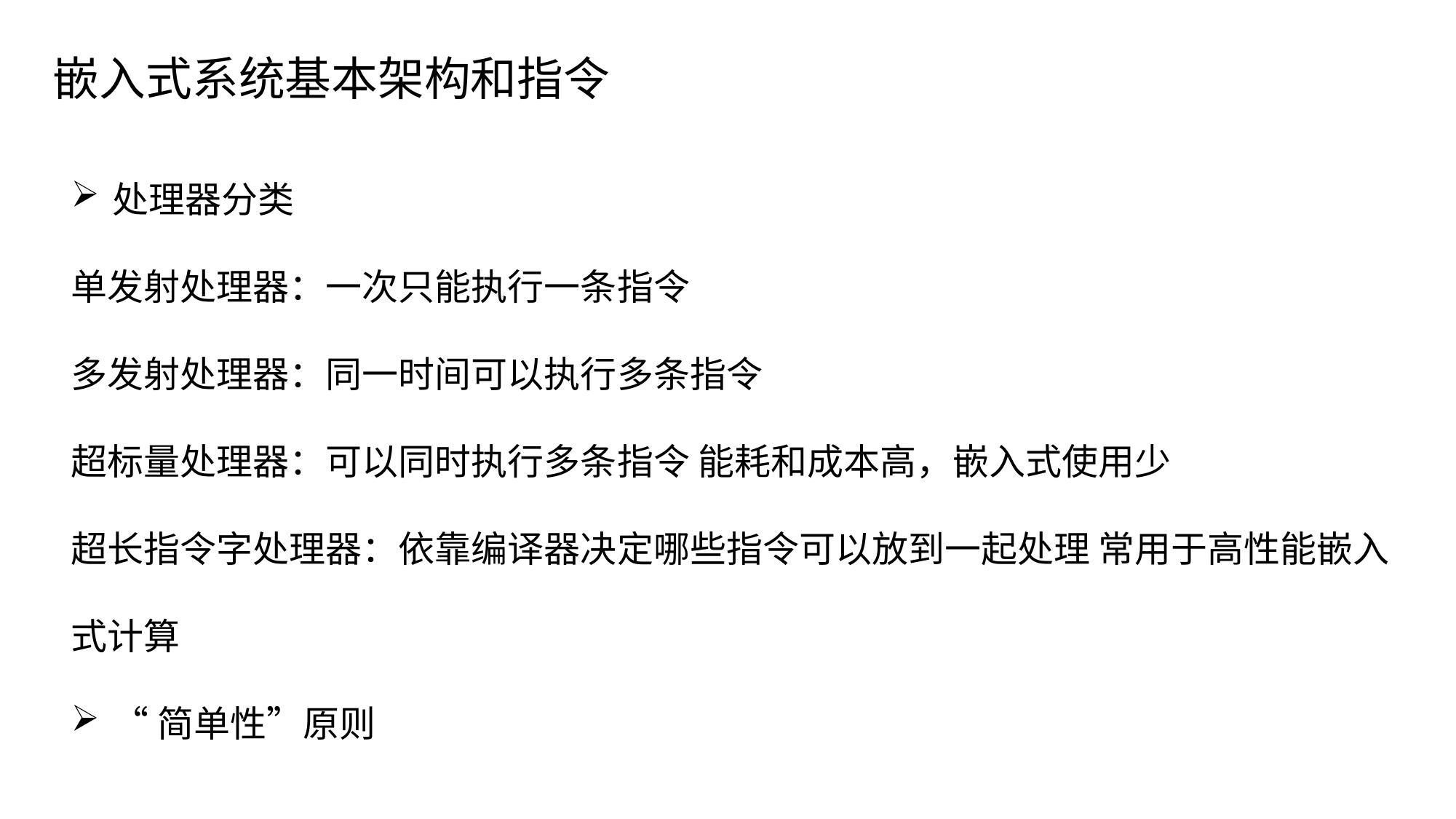

# 嵌入式系统基本架构和指令
处理器分类
单发射处理器：一次只能执行一条指令
多发射处理器：同一时间可以执行多条指令
超标量处理器：可以同时执行多条指令 能耗和成本高，嵌入式使用少
超长指令字处理器：依靠编译器决定哪些指令可以放到一起处理 常用于高性能嵌入式计算
“简单性”原则

5